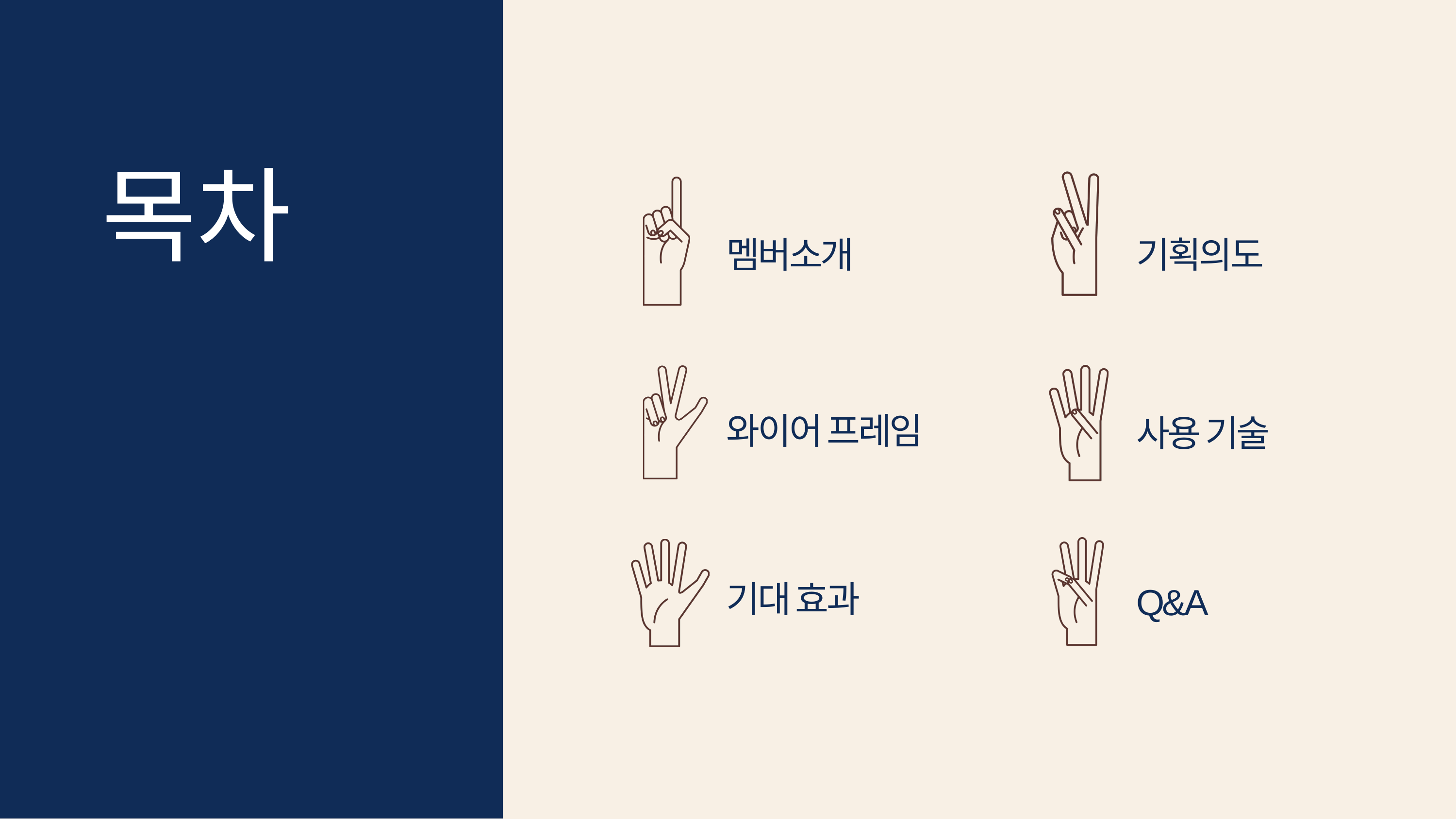

목차

멤버소개
기획의도

사용 기술
와이어 프레임

Q&A
기대 효과